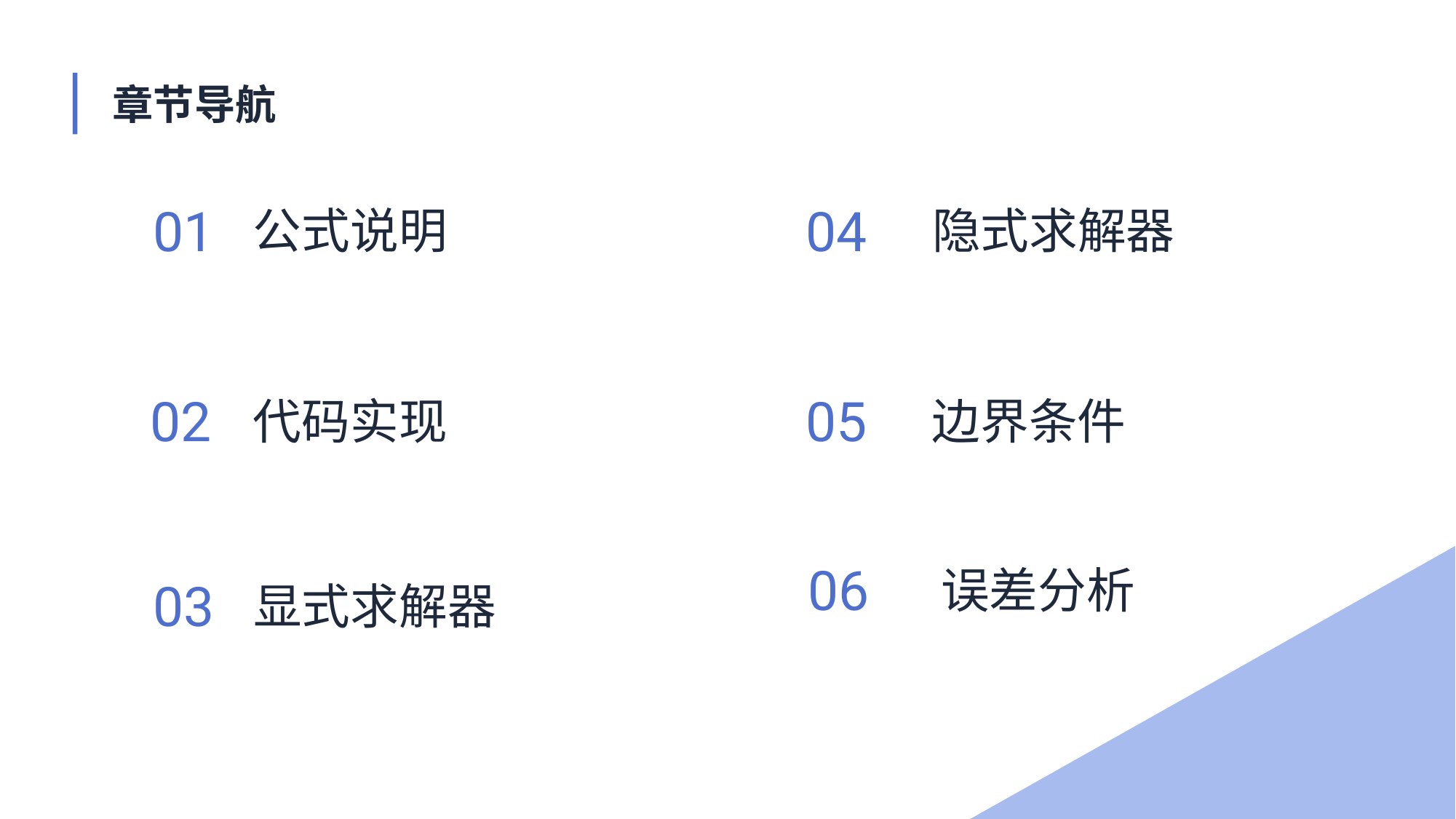

章节导航
01
04
隐式求解器
公式说明
02
05
代码实现
边界条件

06
误差分析
03
显式求解器